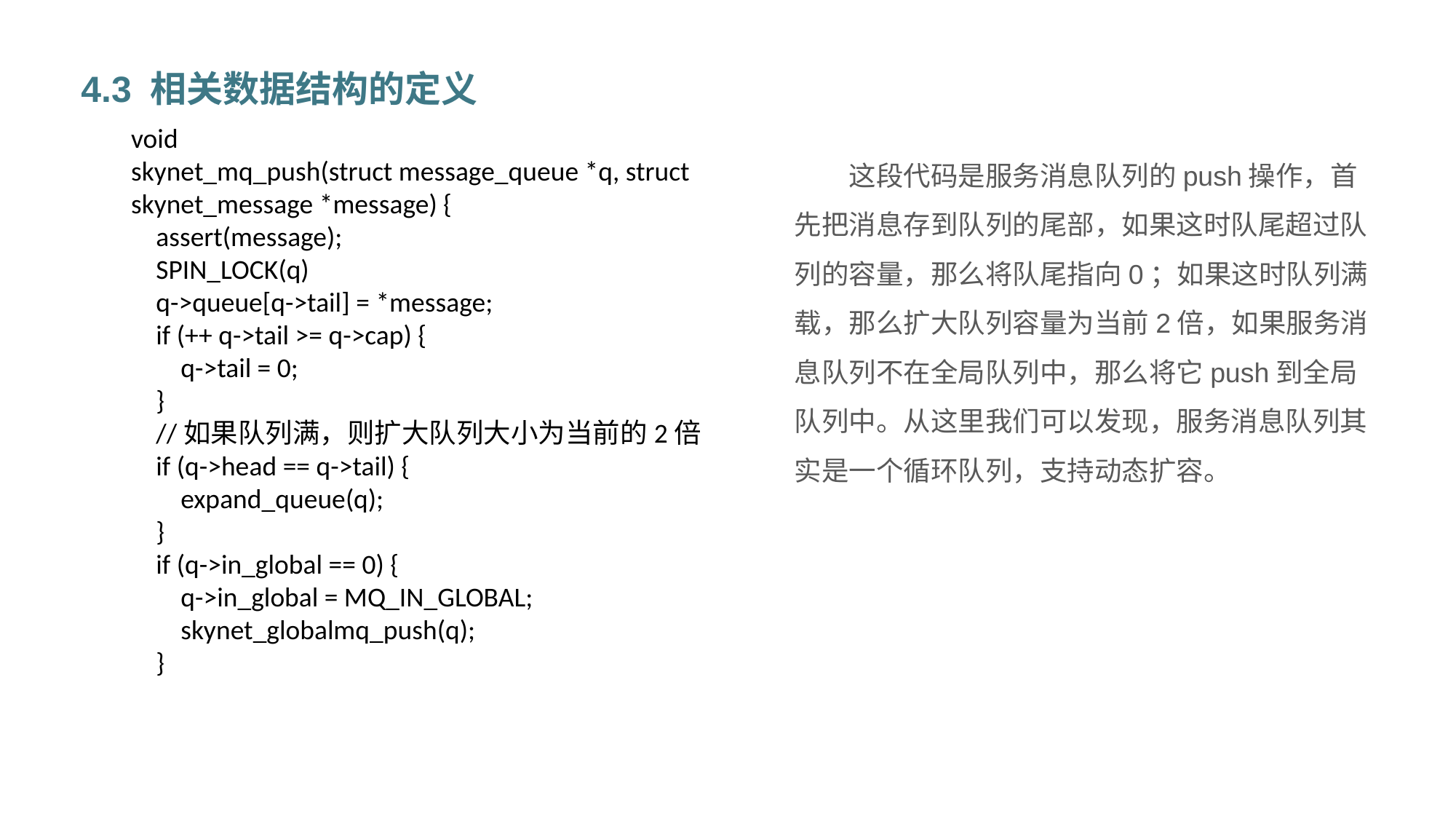

4.3 相关数据结构的定义
void
skynet_mq_push(struct message_queue *q, struct skynet_message *message) {
    assert(message);
    SPIN_LOCK(q)
    q->queue[q->tail] = *message;
    if (++ q->tail >= q->cap) {
        q->tail = 0;
    }
    //如果队列满，则扩大队列大小为当前的2倍
    if (q->head == q->tail) {
        expand_queue(q);
    }
    if (q->in_global == 0) {
        q->in_global = MQ_IN_GLOBAL;
        skynet_globalmq_push(q);
    }

这段代码是服务消息队列的push操作，首先把消息存到队列的尾部，如果这时队尾超过队列的容量，那么将队尾指向0；如果这时队列满载，那么扩大队列容量为当前2倍，如果服务消息队列不在全局队列中，那么将它push到全局队列中。从这里我们可以发现，服务消息队列其实是一个循环队列，支持动态扩容。